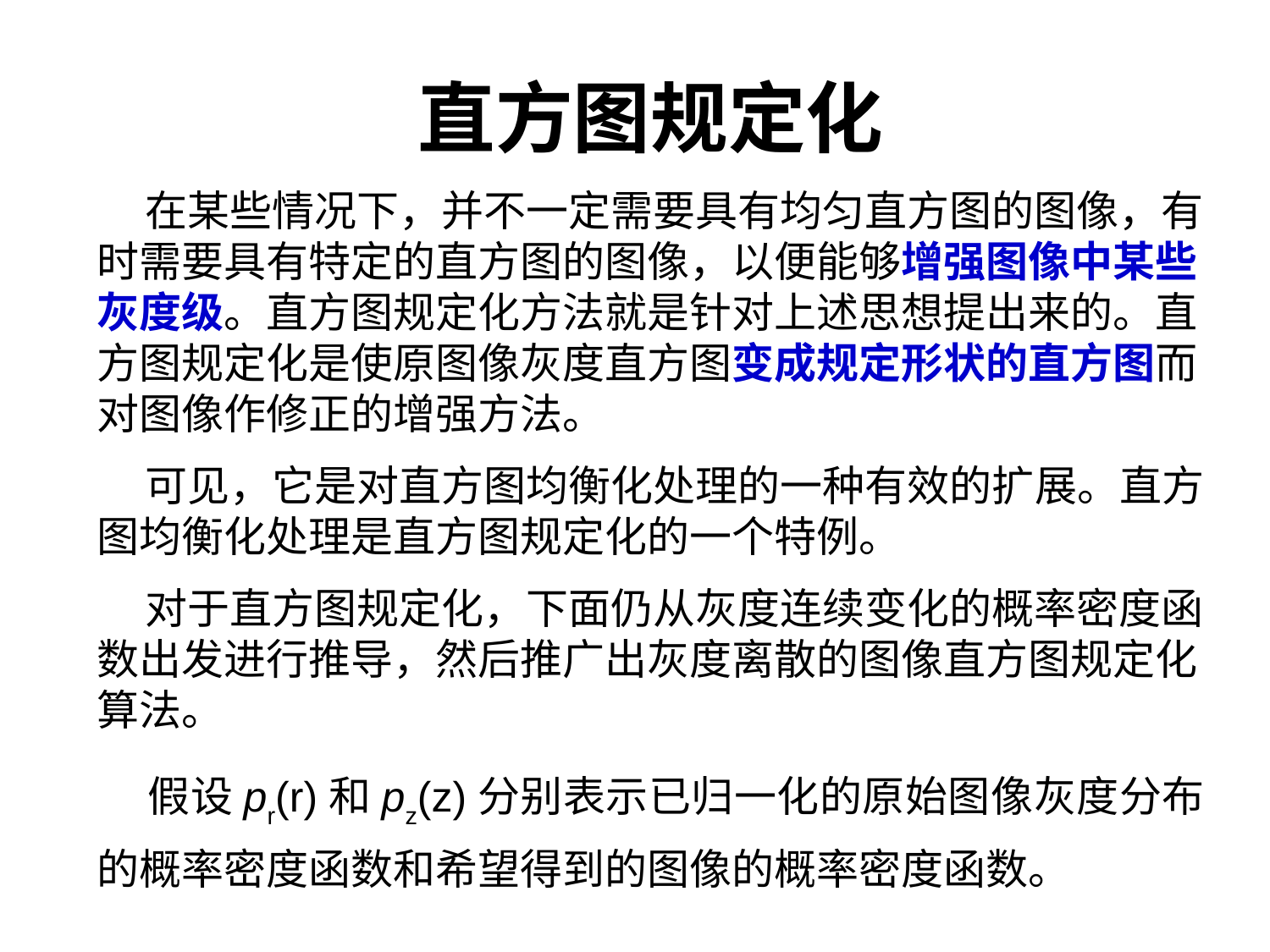

直方图规定化
    在某些情况下，并不一定需要具有均匀直方图的图像，有时需要具有特定的直方图的图像，以便能够增强图像中某些灰度级。直方图规定化方法就是针对上述思想提出来的。直方图规定化是使原图像灰度直方图变成规定形状的直方图而对图像作修正的增强方法。
    可见，它是对直方图均衡化处理的一种有效的扩展。直方图均衡化处理是直方图规定化的一个特例。
    对于直方图规定化，下面仍从灰度连续变化的概率密度函数出发进行推导，然后推广出灰度离散的图像直方图规定化算法。
    假设pr(r)和pz(z)分别表示已归一化的原始图像灰度分布的概率密度函数和希望得到的图像的概率密度函数。